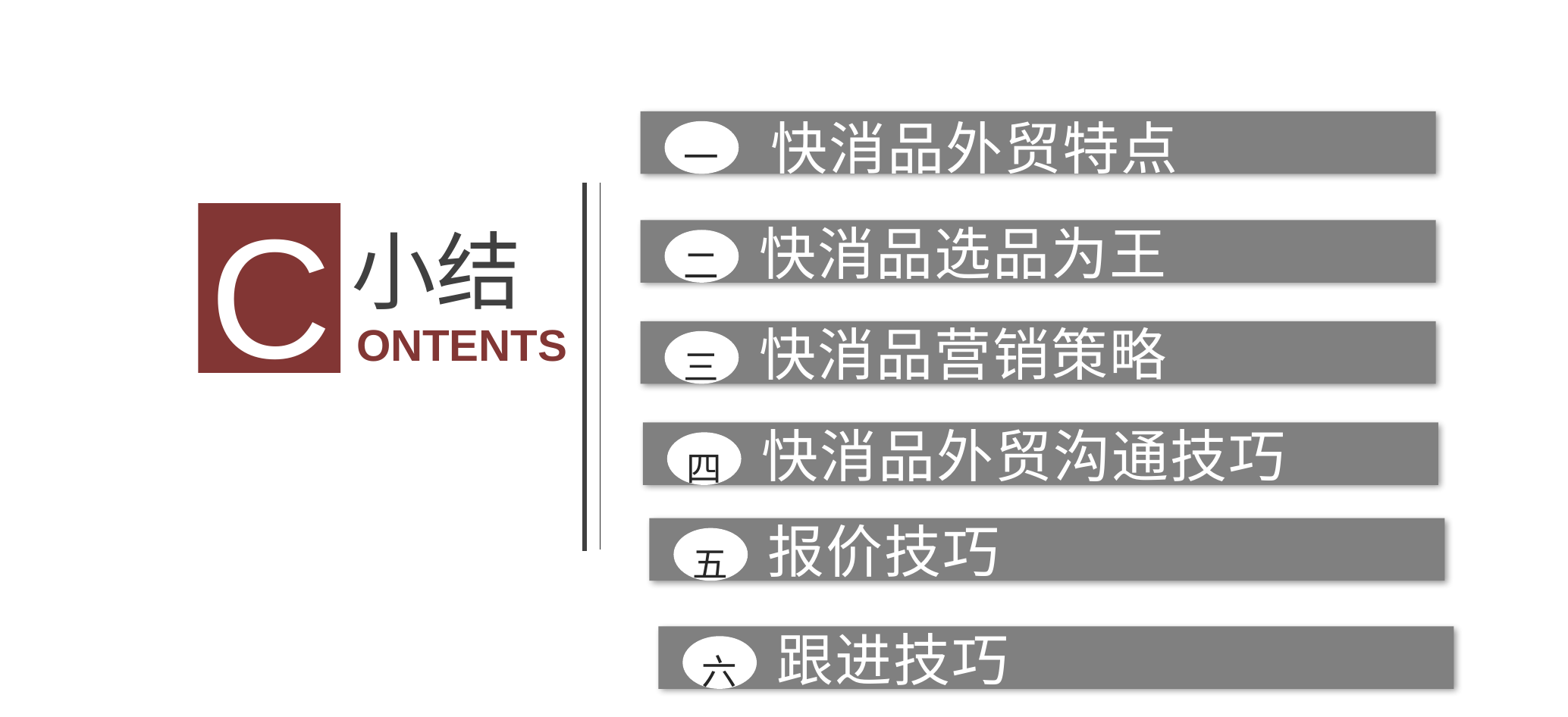

快消品外贸特点
一

C

小结
ONTENTS
快消品选品为王
二

快消品营销策略
三

快消品外贸沟通技巧
四

报价技巧
五

跟进技巧
六

67